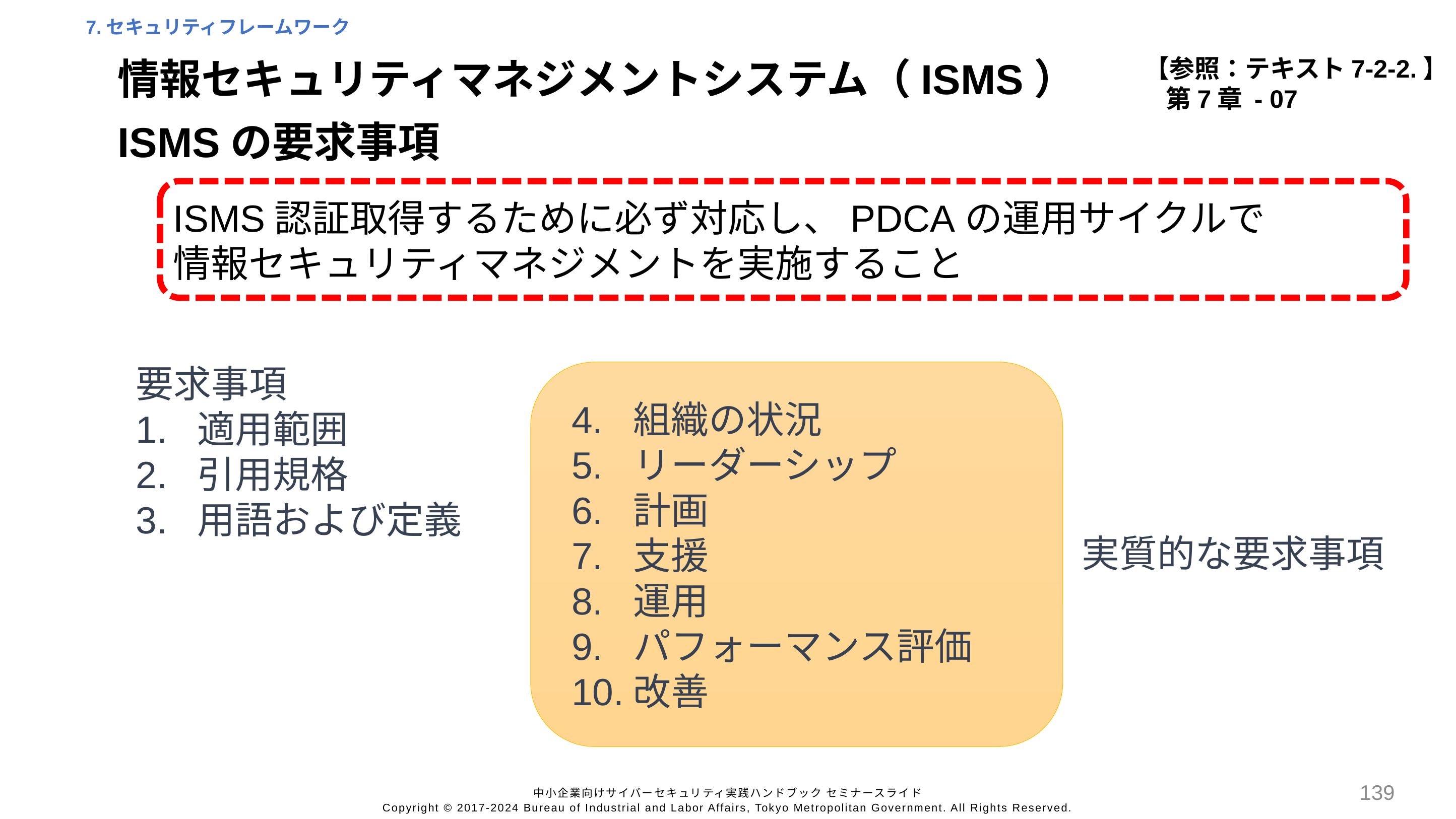

7.セキュリティフレームワーク
【参照：テキスト7-2-2.】
第7章 - 07
情報セキュリティマネジメントシステム（ISMS）
ISMSの要求事項

組織の状況
リーダーシップ
計画
支援
運用
パフォーマンス評価
改善

要求事項
適用範囲
引用規格
用語および定義
ISMS認証取得するために必ず対応し、PDCAの運用サイクルで
情報セキュリティマネジメントを実施すること

実質的な要求事項
139